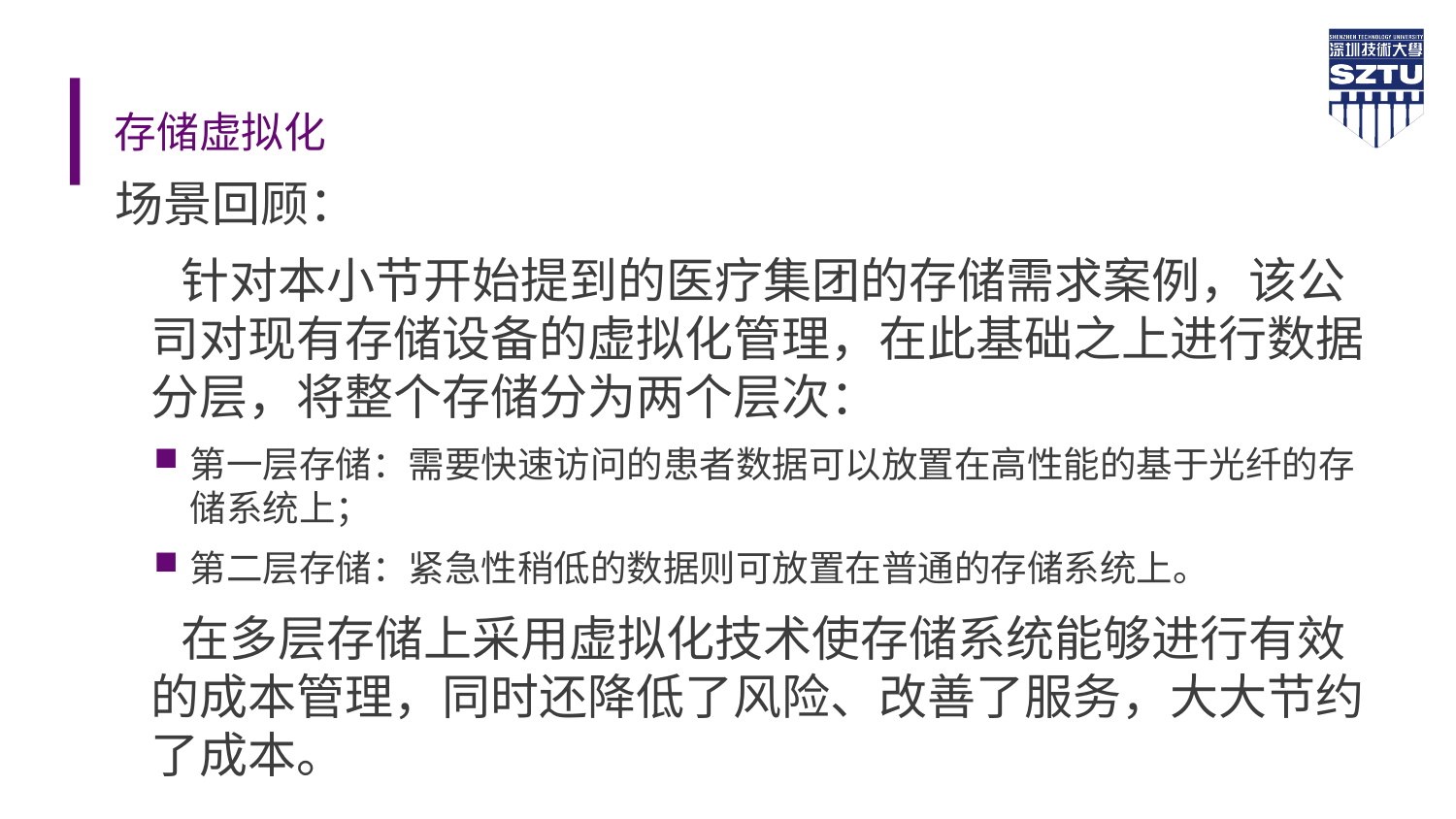

# 存储虚拟化
场景回顾：
     针对本小节开始提到的医疗集团的存储需求案例，该公司对现有存储设备的虚拟化管理，在此基础之上进行数据分层，将整个存储分为两个层次：
第一层存储：需要快速访问的患者数据可以放置在高性能的基于光纤的存储系统上；
第二层存储：紧急性稍低的数据则可放置在普通的存储系统上。
     在多层存储上采用虚拟化技术使存储系统能够进行有效的成本管理，同时还降低了风险、改善了服务，大大节约了成本。